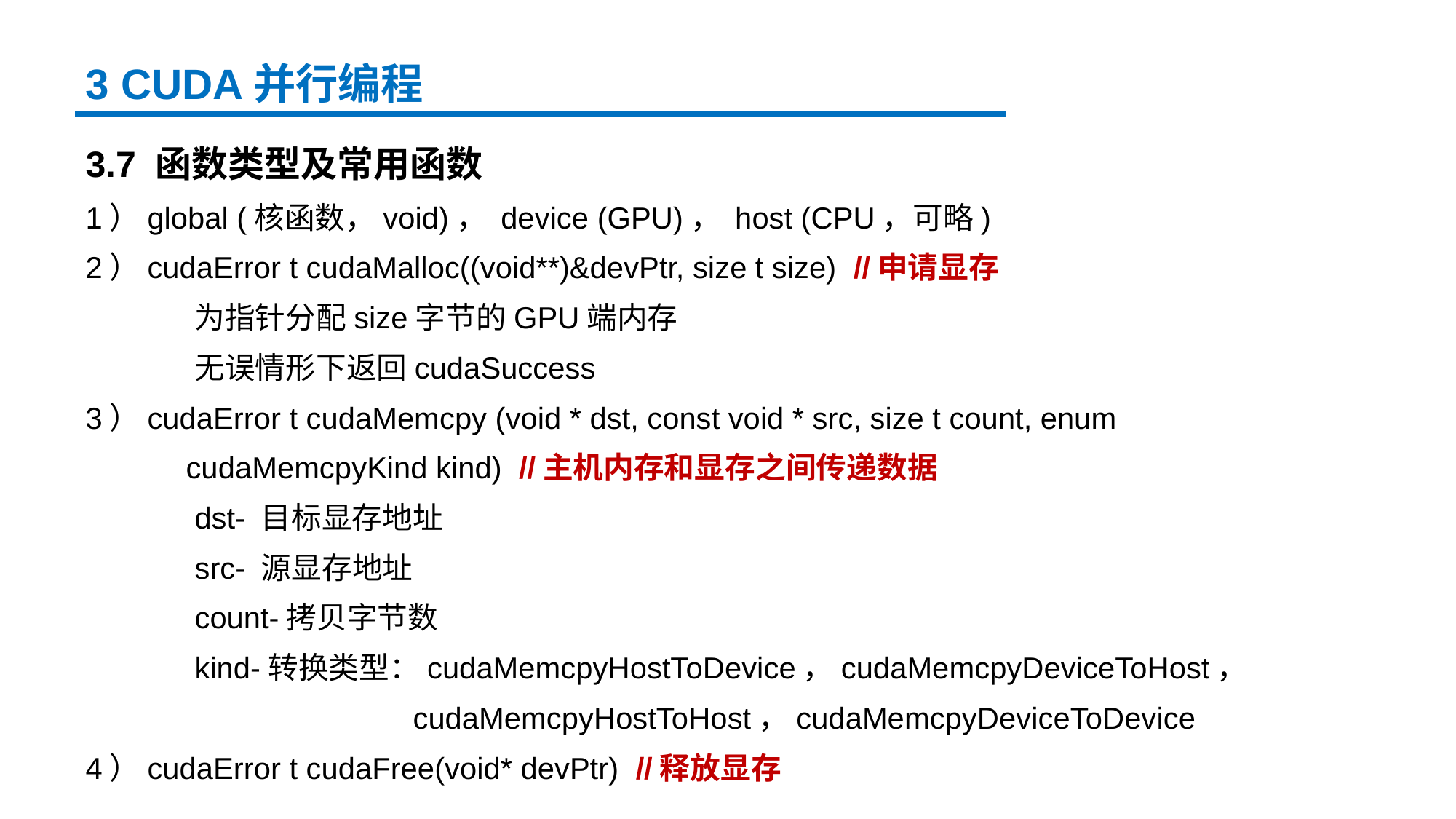

3 CUDA并行编程
3.7 函数类型及常用函数
1）global (核函数，void)， device (GPU)， host (CPU，可略)
2）cudaError t cudaMalloc((void**)&devPtr, size t size)  //申请显存
	为指针分配size字节的GPU端内存
	无误情形下返回cudaSuccess
3）cudaError t cudaMemcpy (void * dst, const void * src, size t count, enum
            cudaMemcpyKind kind)  //主机内存和显存之间传递数据
	dst- 目标显存地址
	src- 源显存地址
	count-拷贝字节数
	kind-转换类型：cudaMemcpyHostToDevice，cudaMemcpyDeviceToHost，
			cudaMemcpyHostToHost，cudaMemcpyDeviceToDevice
4）cudaError t cudaFree(void* devPtr)  //释放显存